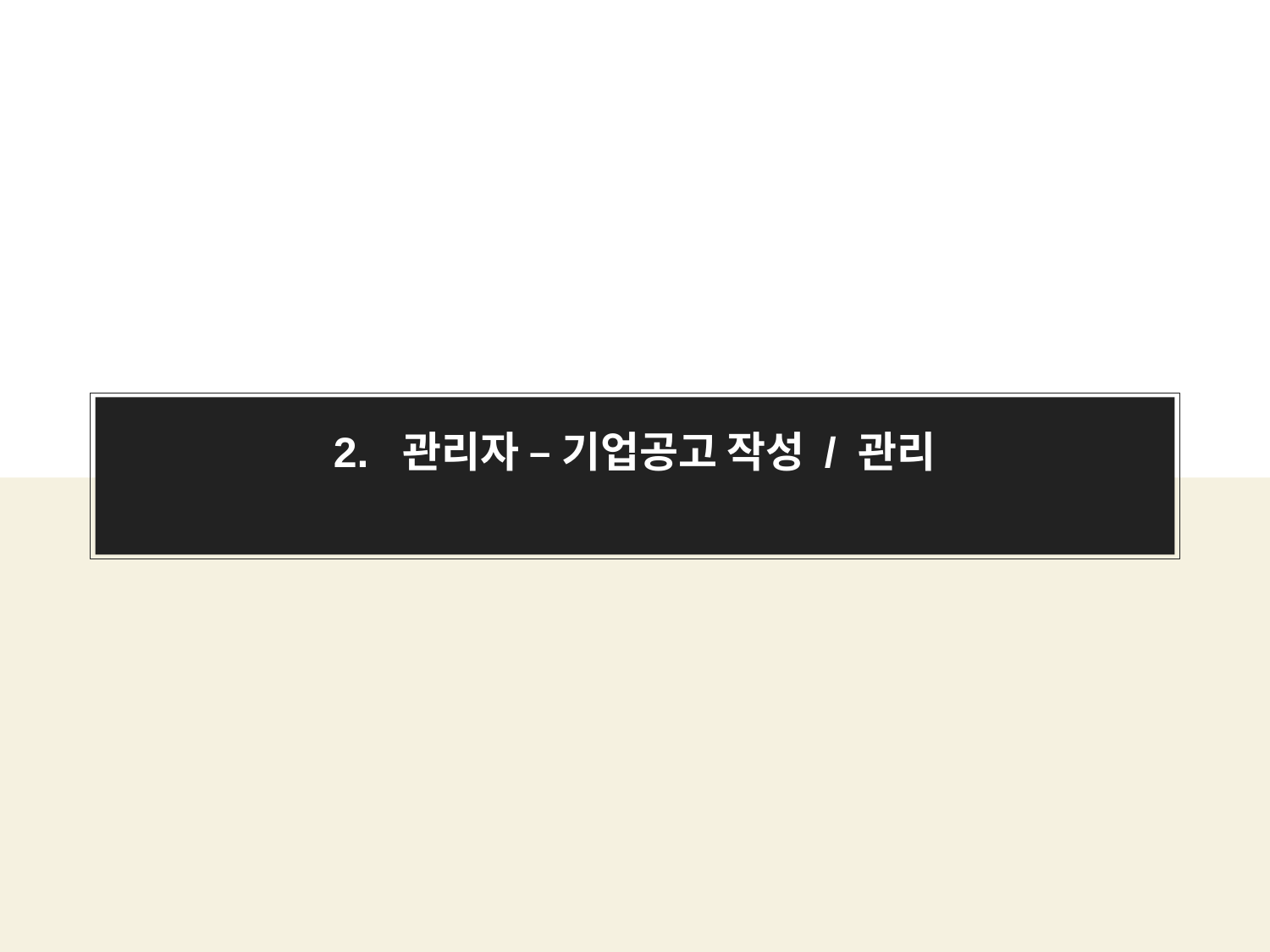

# 2.  관리자 – 기업공고 작성 / 관리